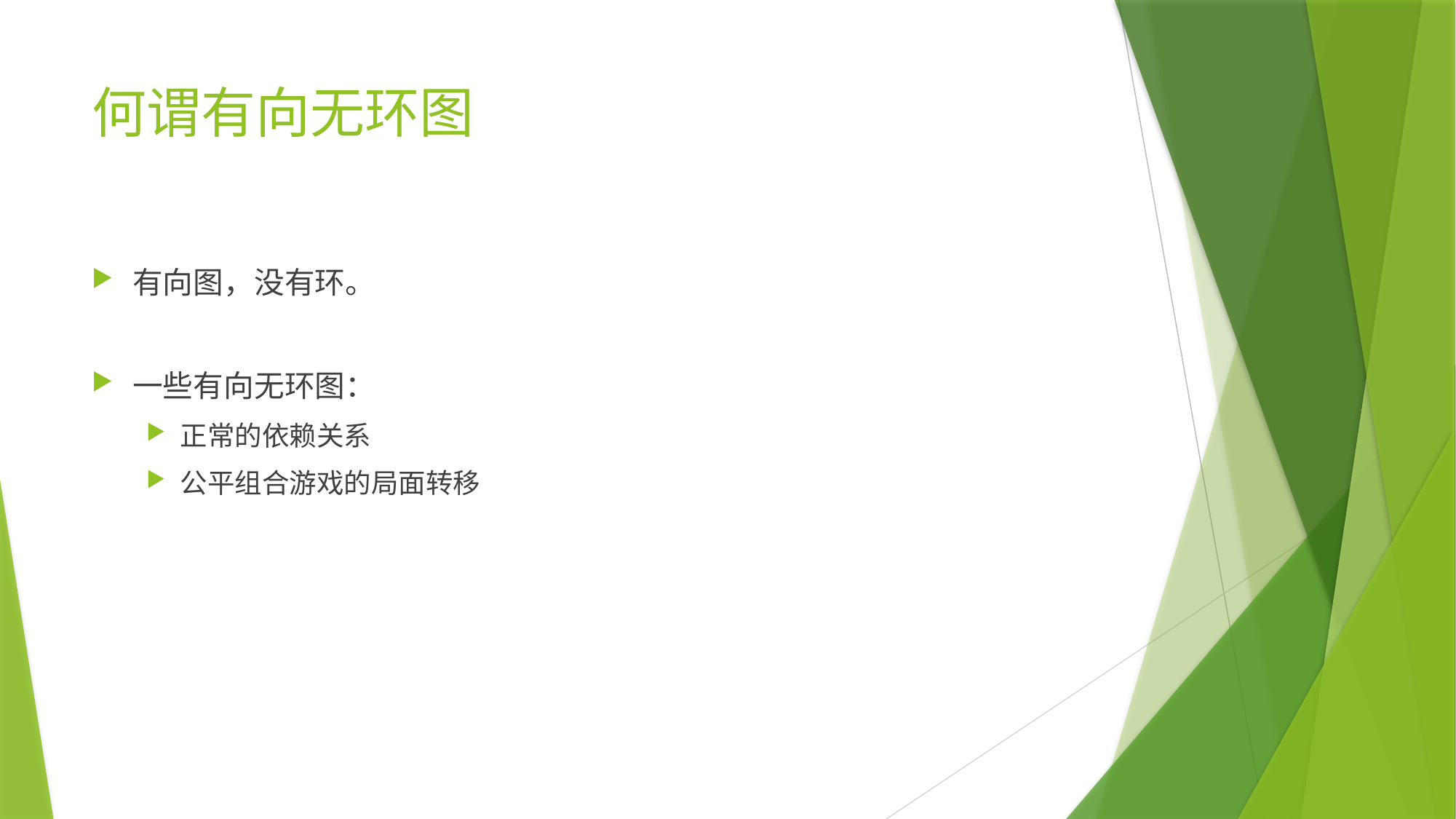

# 何谓有向无环图
有向图，没有环。

一些有向无环图：
正常的依赖关系
公平组合游戏的局面转移